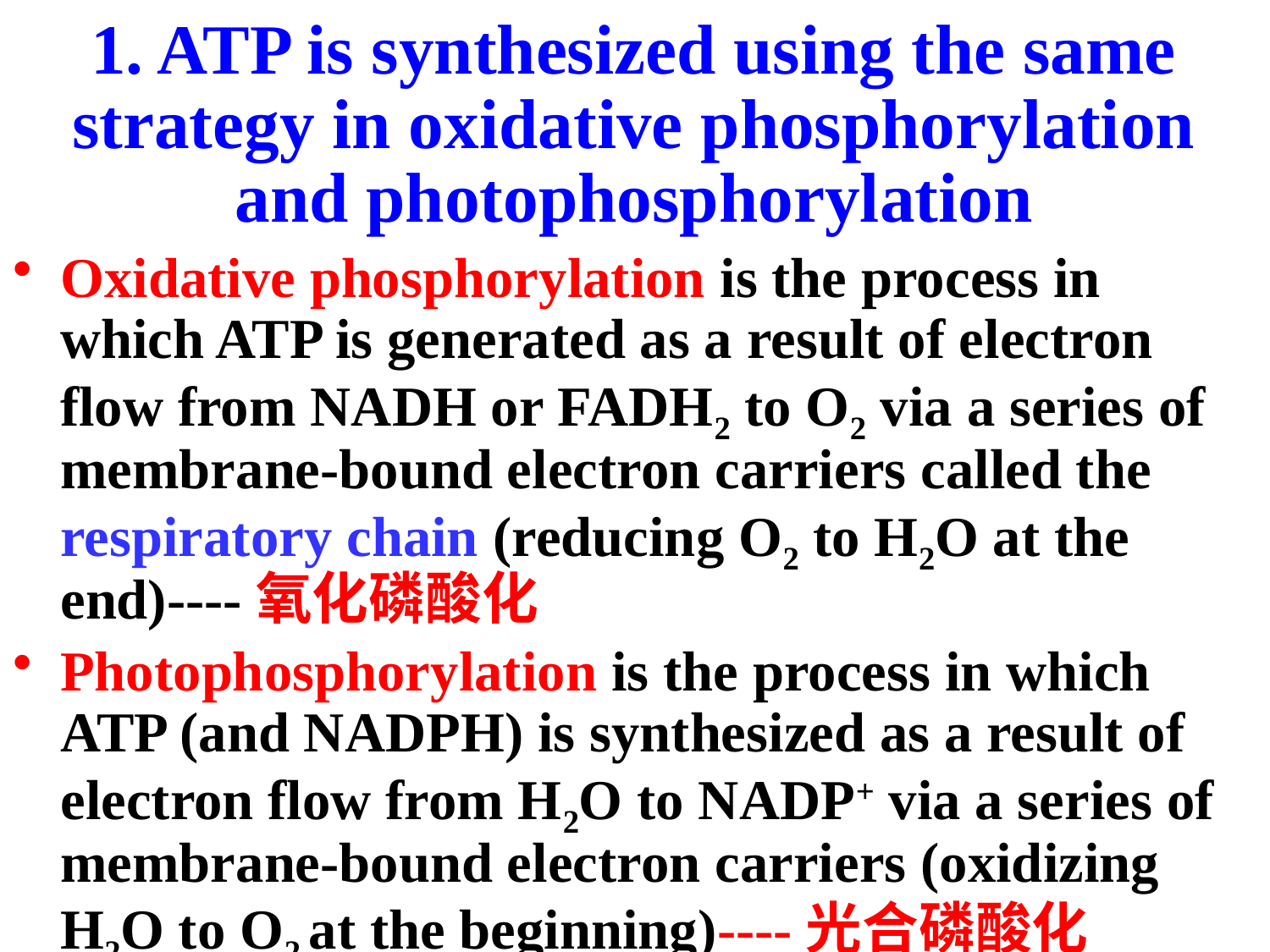

# 1. ATP is synthesized using the same strategy in oxidative phosphorylation and photophosphorylation
Oxidative phosphorylation is the process in which ATP is generated as a result of electron flow from NADH or FADH2 to O2 via a series of membrane-bound electron carriers called the respiratory chain (reducing O2 to H2O at the end)----氧化磷酸化
Photophosphorylation is the process in which ATP (and NADPH) is synthesized as a result of electron flow from H2O to NADP+ via a series of membrane-bound electron carriers (oxidizing H2O to O2 at the beginning)----光合磷酸化